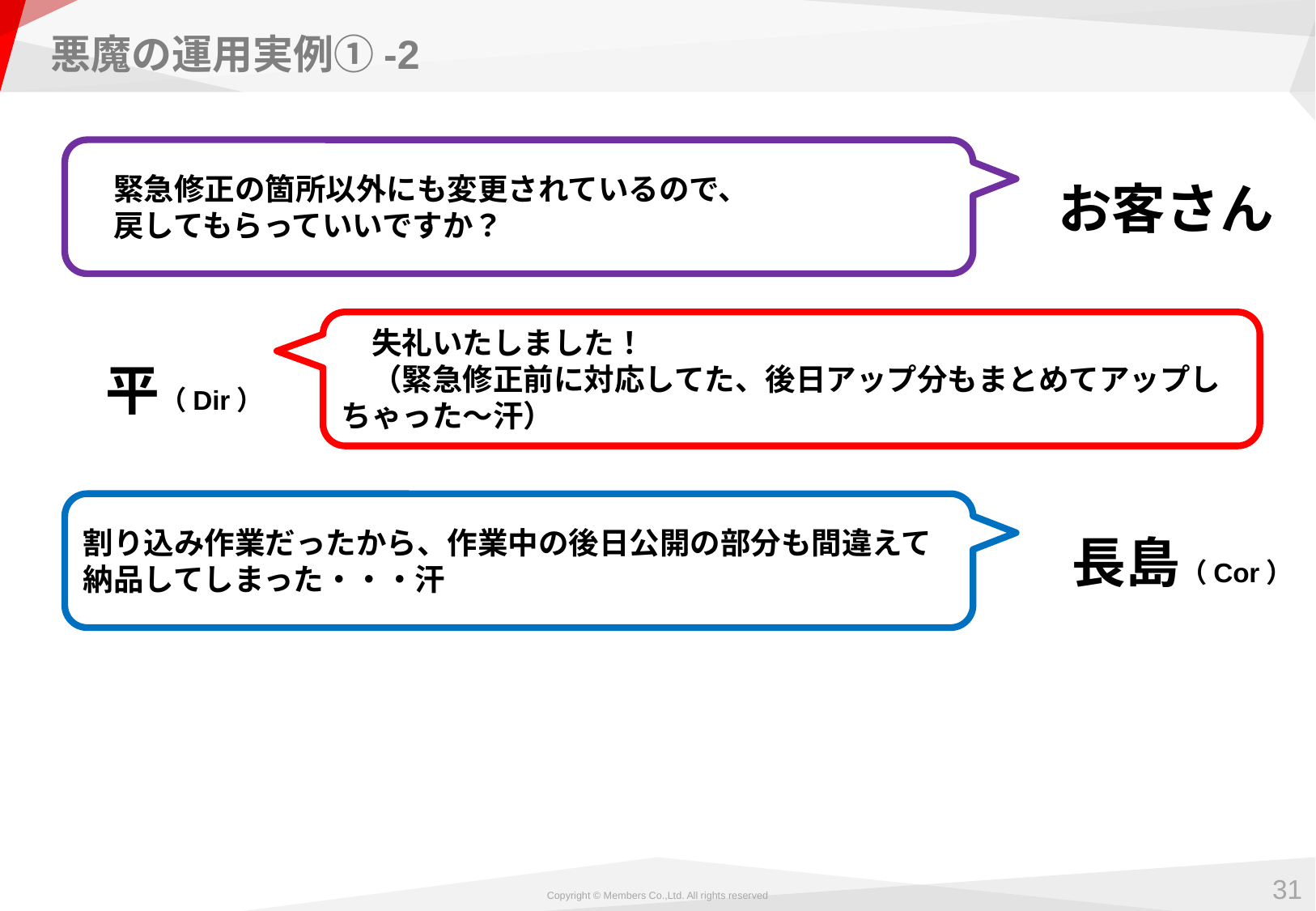

# 悪魔の運用実例①-2
　緊急修正の箇所以外にも変更されているので、
　戻してもらっていいですか？
 お客さん
　失礼いたしました！
　（緊急修正前に対応してた、後日アップ分もまとめてアップしちゃった〜汗）
平（Dir）
割り込み作業だったから、作業中の後日公開の部分も間違えて納品してしまった・・・汗
 長島（Cor）